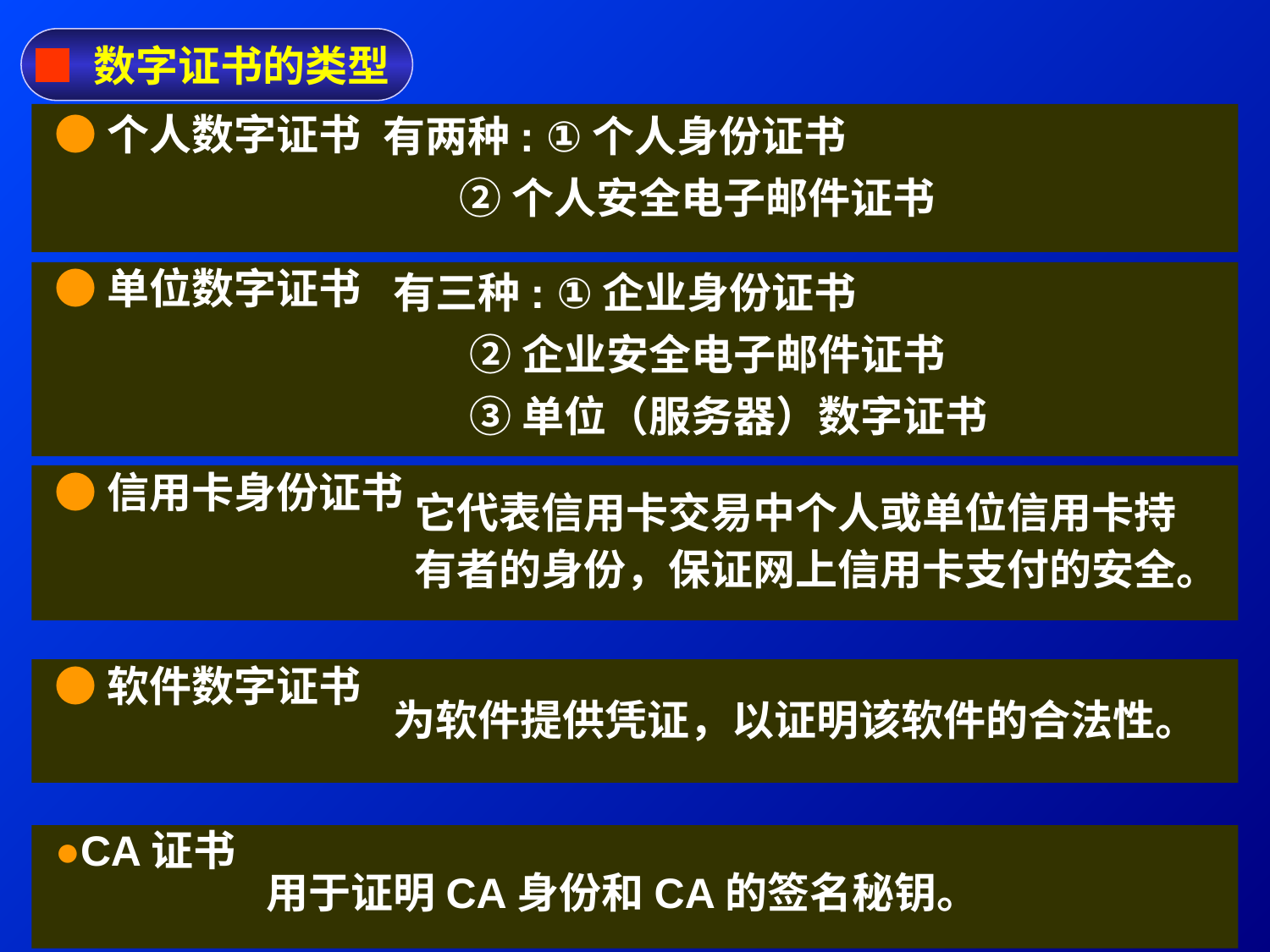

■ 数字证书的类型

●个人数字证书

●单位数字证书

●信用卡身份证书

●软件数字证书

●CA证书
有两种: ①个人身份证书
        ②个人安全电子邮件证书

有三种: ①企业身份证书
        ②企业安全电子邮件证书
        ③单位（服务器）数字证书

它代表信用卡交易中个人或单位信用卡持
有者的身份，保证网上信用卡支付的安全。

为软件提供凭证，以证明该软件的合法性。

用于证明CA身份和CA的签名秘钥。